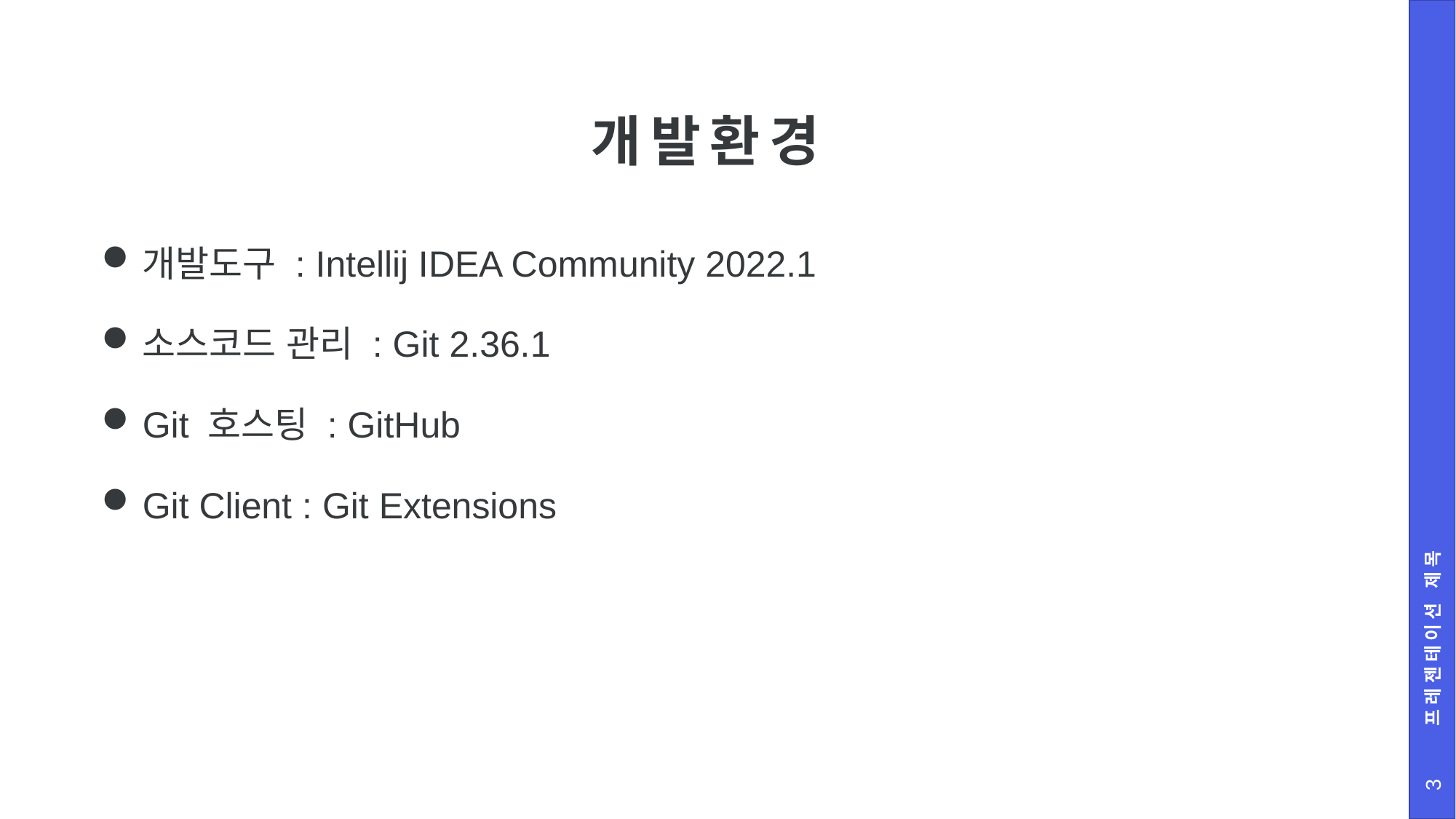

# 개발환경
개발도구 : Intellij IDEA Community 2022.1
소스코드 관리 : Git 2.36.1
Git 호스팅 : GitHub
Git Client : Git Extensions
프레젠테이션 제목
3